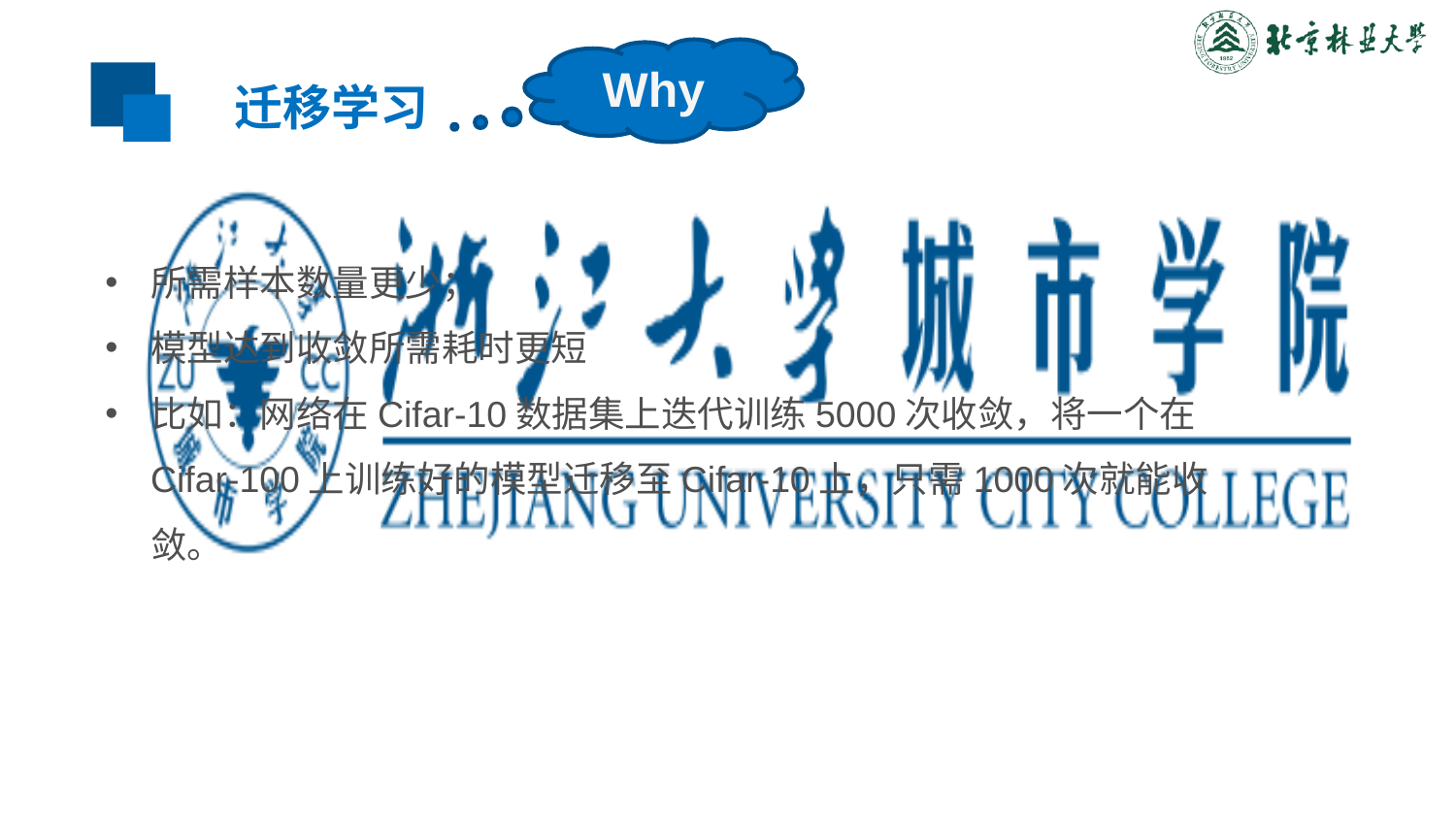

Why

迁移学习
所需样本数量更少；
模型达到收敛所需耗时更短
比如：网络在Cifar-10数据集上迭代训练5000次收敛，将一个在Cifar-100上训练好的模型迁移至Cifar-10上，只需1000次就能收敛。